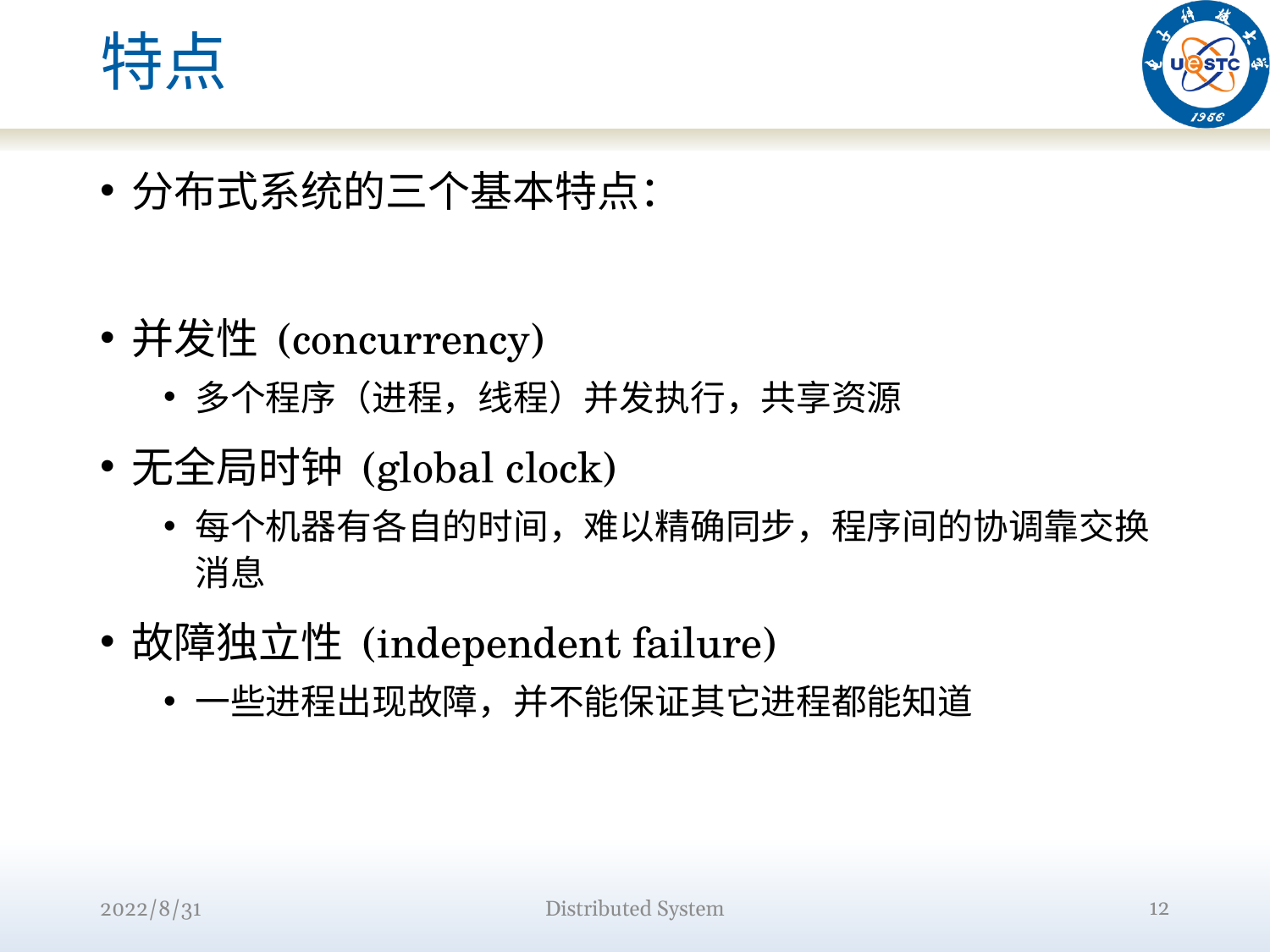

# 特点

分布式系统的三个基本特点：

并发性 (concurrency)
多个程序（进程，线程）并发执行，共享资源
无全局时钟 (global clock)
每个机器有各自的时间，难以精确同步，程序间的协调靠交换消息
故障独立性 (independent failure)
一些进程出现故障，并不能保证其它进程都能知道
2022/8/31
Distributed System
12